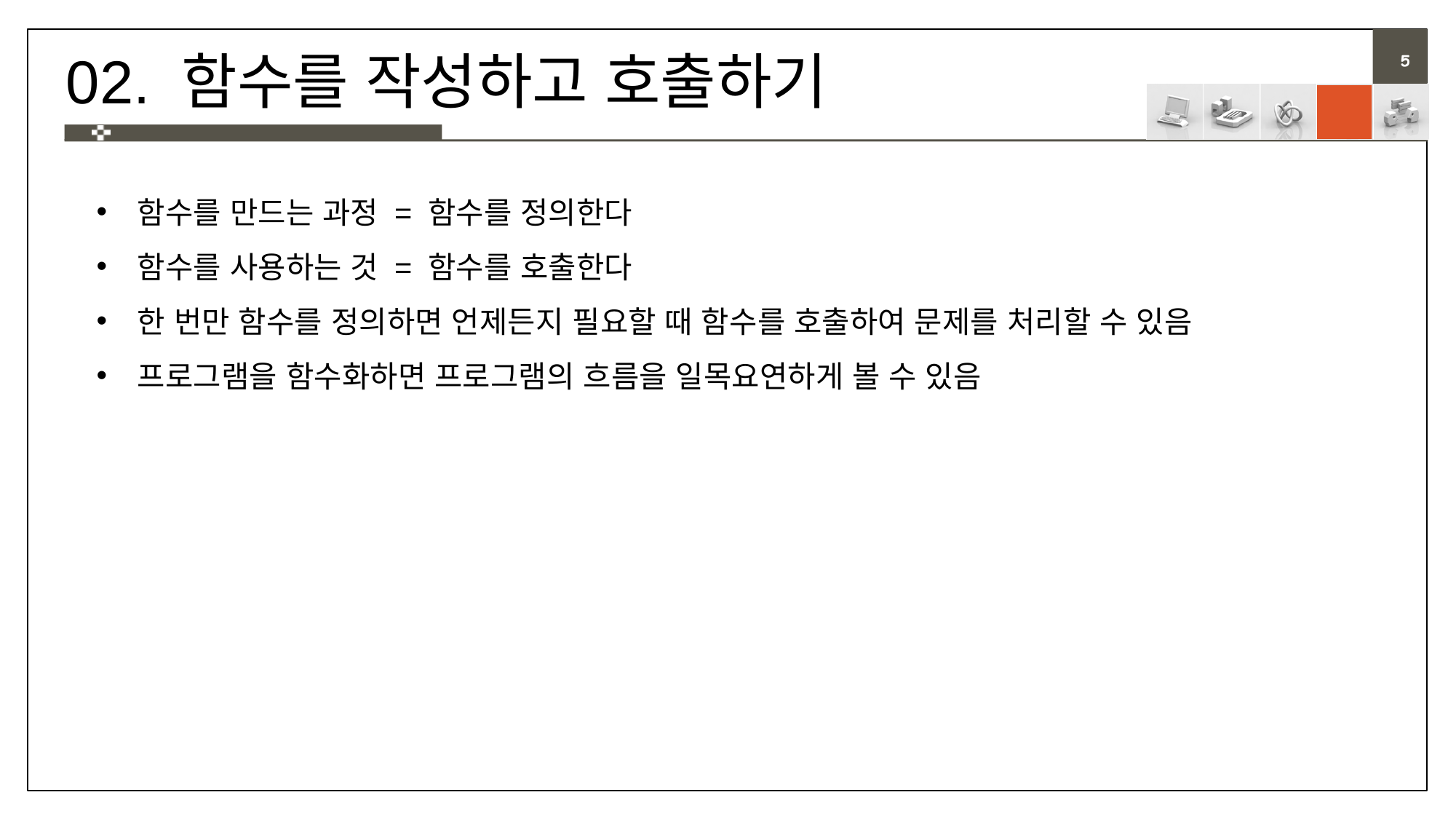

# 02. 함수를 작성하고 호출하기
함수를 만드는 과정 = 함수를 정의한다
함수를 사용하는 것 = 함수를 호출한다
한 번만 함수를 정의하면 언제든지 필요할 때 함수를 호출하여 문제를 처리할 수 있음
프로그램을 함수화하면 프로그램의 흐름을 일목요연하게 볼 수 있음